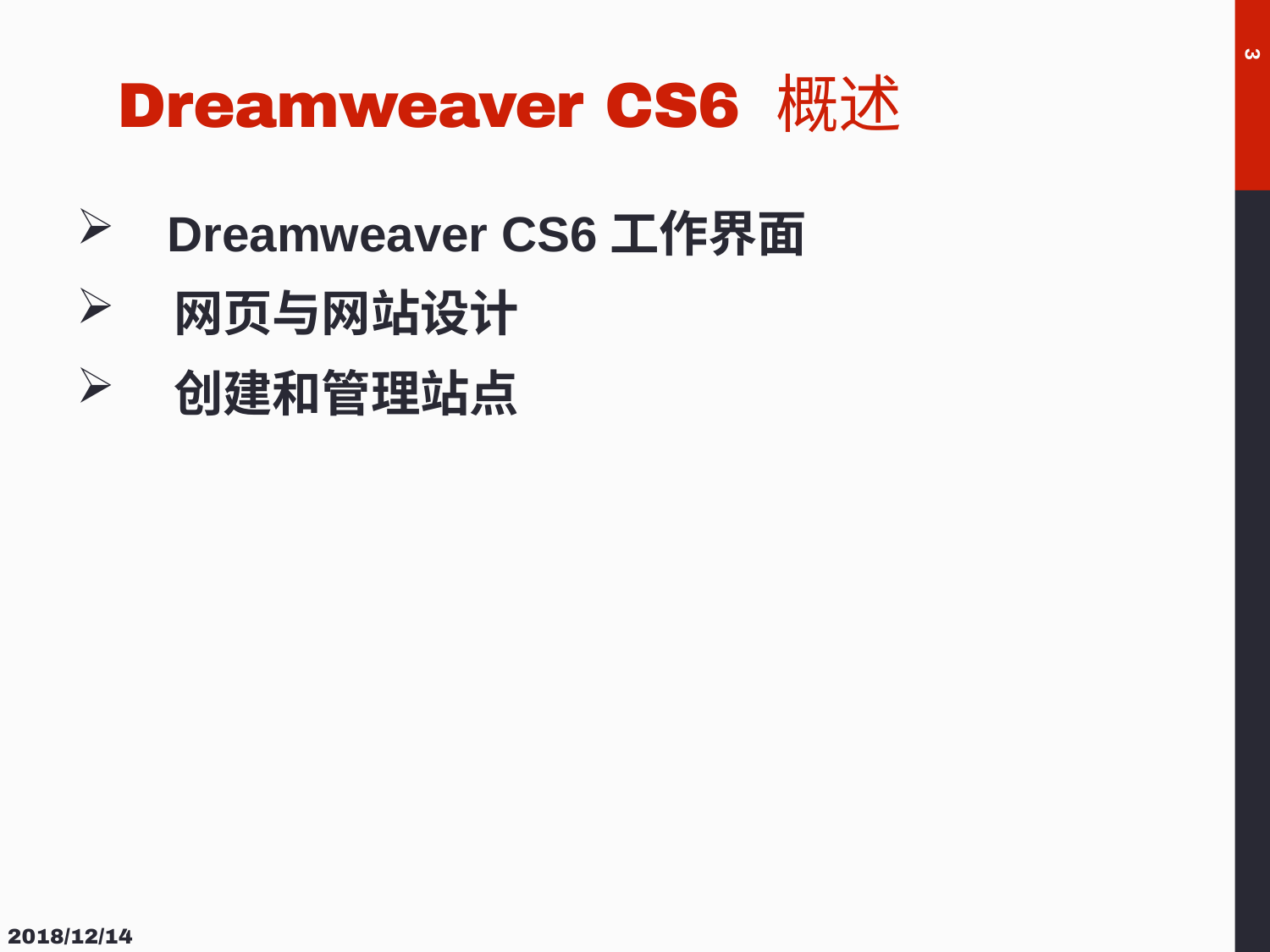

# Dreamweaver CS6 概述
3
  Dreamweaver CS6工作界面
  网页与网站设计
  创建和管理站点
2018/12/14